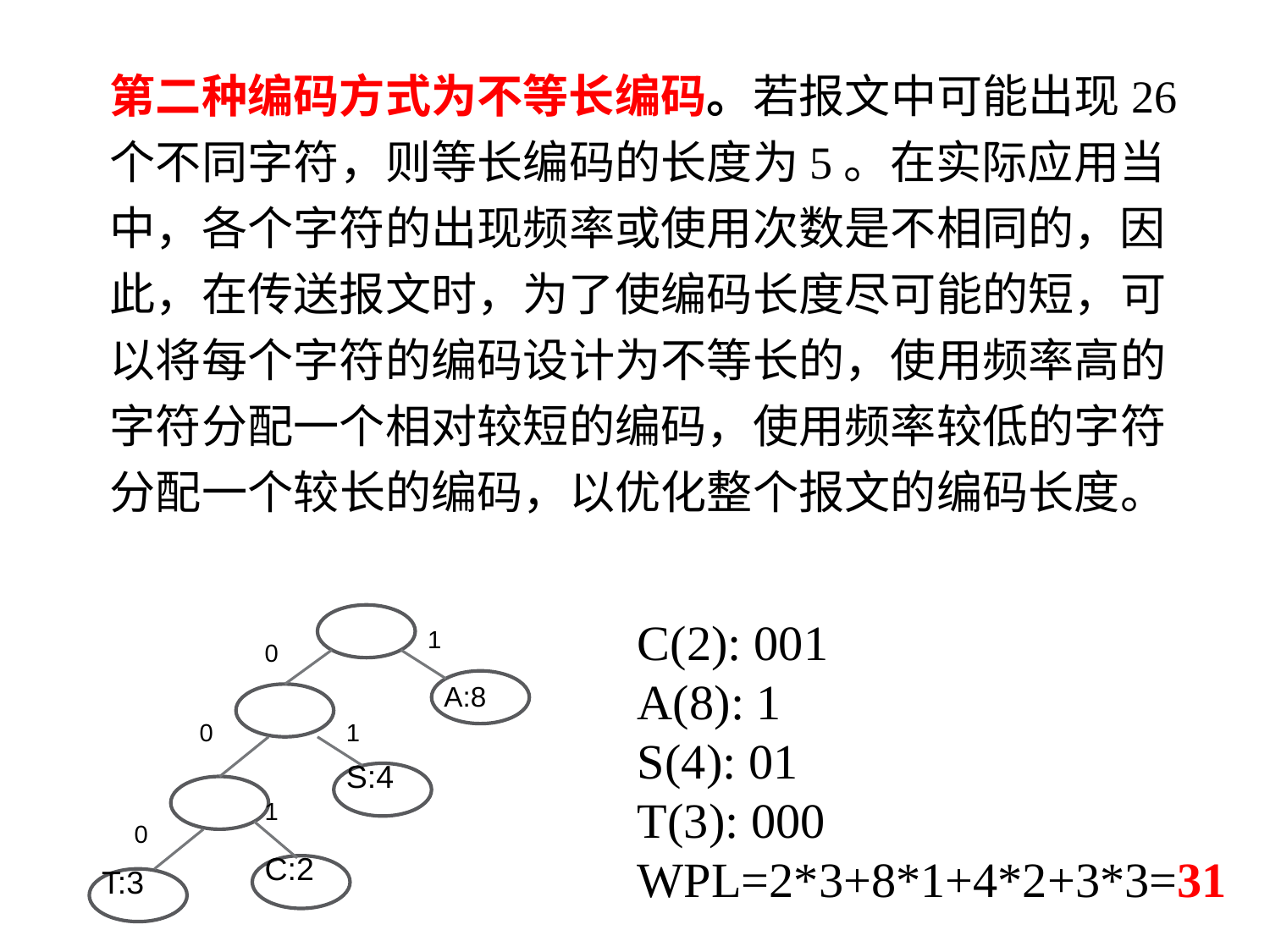

第二种编码方式为不等长编码。若报文中可能出现26个不同字符，则等长编码的长度为5。在实际应用当中，各个字符的出现频率或使用次数是不相同的，因此，在传送报文时，为了使编码长度尽可能的短，可以将每个字符的编码设计为不等长的，使用频率高的字符分配一个相对较短的编码，使用频率较低的字符分配一个较长的编码，以优化整个报文的编码长度。

1
0

A:8

0
1
S:4

1
0
C:2
T:3

C(2): 001
A(8): 1
S(4): 01
T(3): 000
WPL=2*3+8*1+4*2+3*3=31